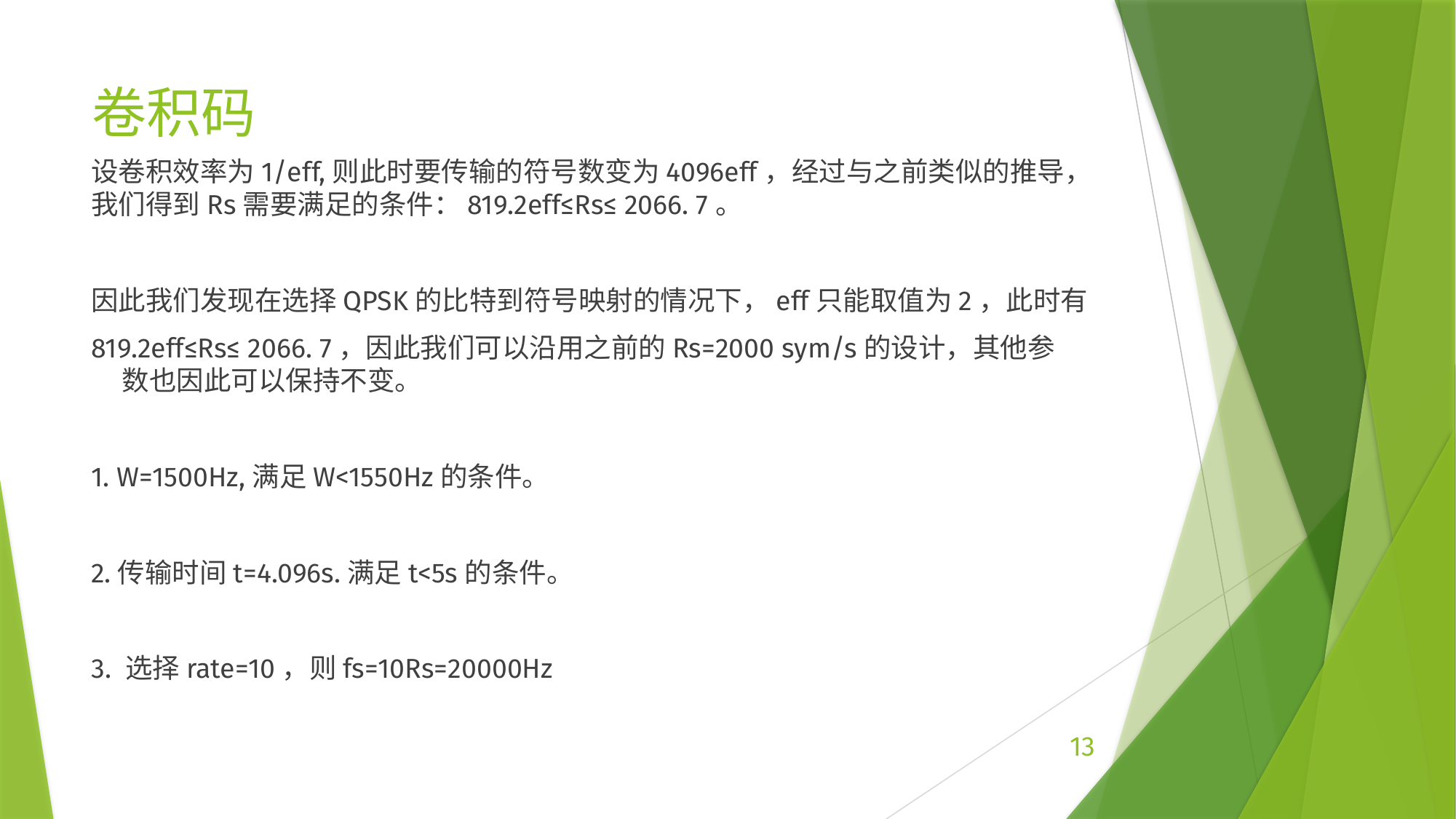

# 卷积码
设卷积效率为1/eff,则此时要传输的符号数变为4096eff，经过与之前类似的推导，我们得到Rs需要满足的条件：819.2eff≤Rs≤ 2066. 7。

因此我们发现在选择QPSK的比特到符号映射的情况下，eff只能取值为2，此时有
819.2eff≤Rs≤ 2066. 7，因此我们可以沿用之前的Rs=2000 sym/s的设计，其他参            数也因此可以保持不变。

1. W=1500Hz,满足W<1550Hz的条件。

2.传输时间t=4.096s.满足t<5s的条件。

3. 选择rate=10，则fs=10Rs=20000Hz

13